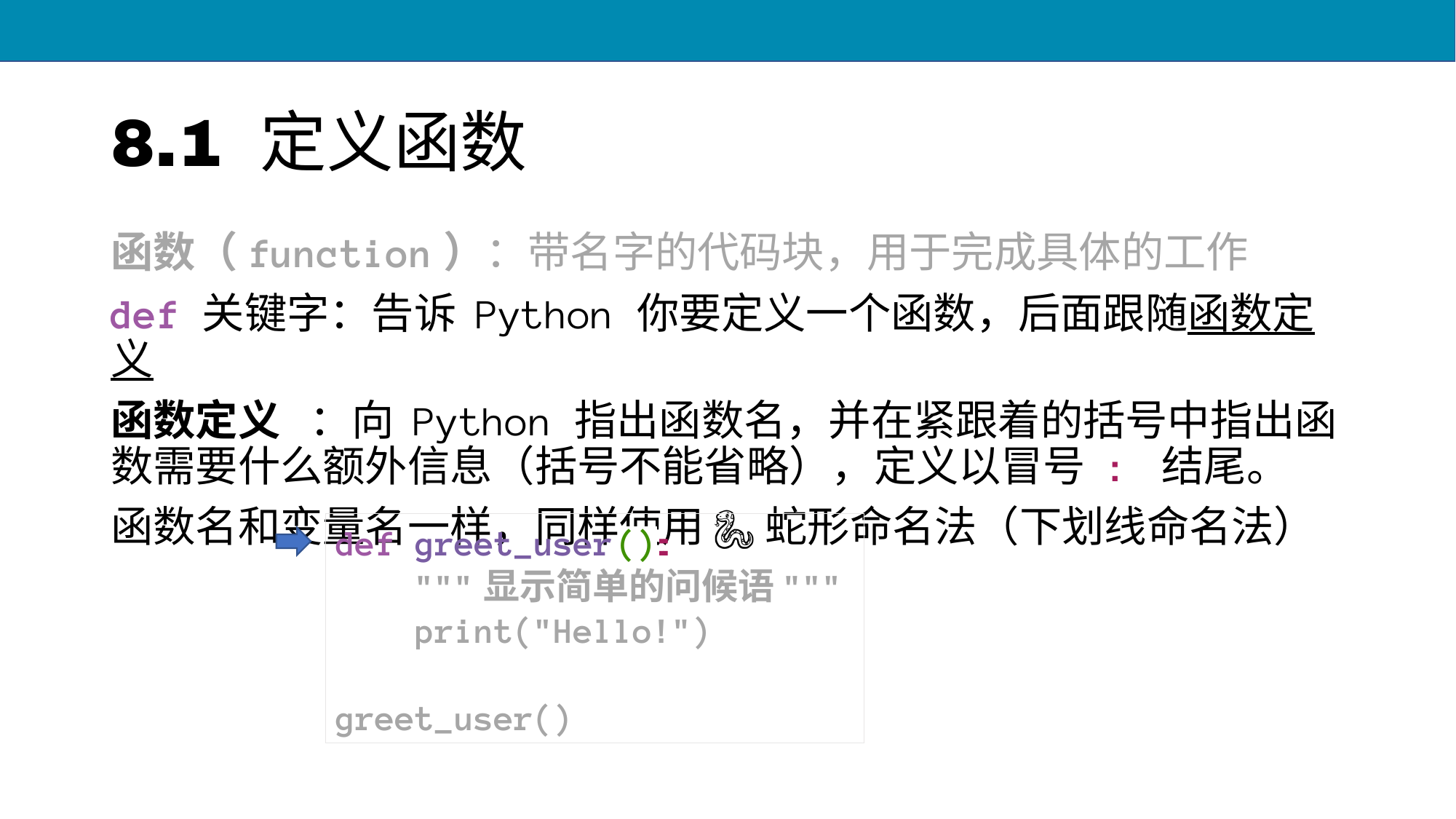

# 8.1 定义函数
函数（function）：带名字的代码块，用于完成具体的工作
def 关键字：告诉 Python 你要定义一个函数，后面跟随函数定义
函数定义   ：向 Python 指出函数名，并在紧跟着的括号中指出函数需要什么额外信息（括号不能省略），定义以冒号 : 结尾。
函数名和变量名一样，同样使用 🐍 蛇形命名法（下划线命名法）
def greet_user  :
    """显示简单的问候语"""
    print("Hello!")
greet_user()
():